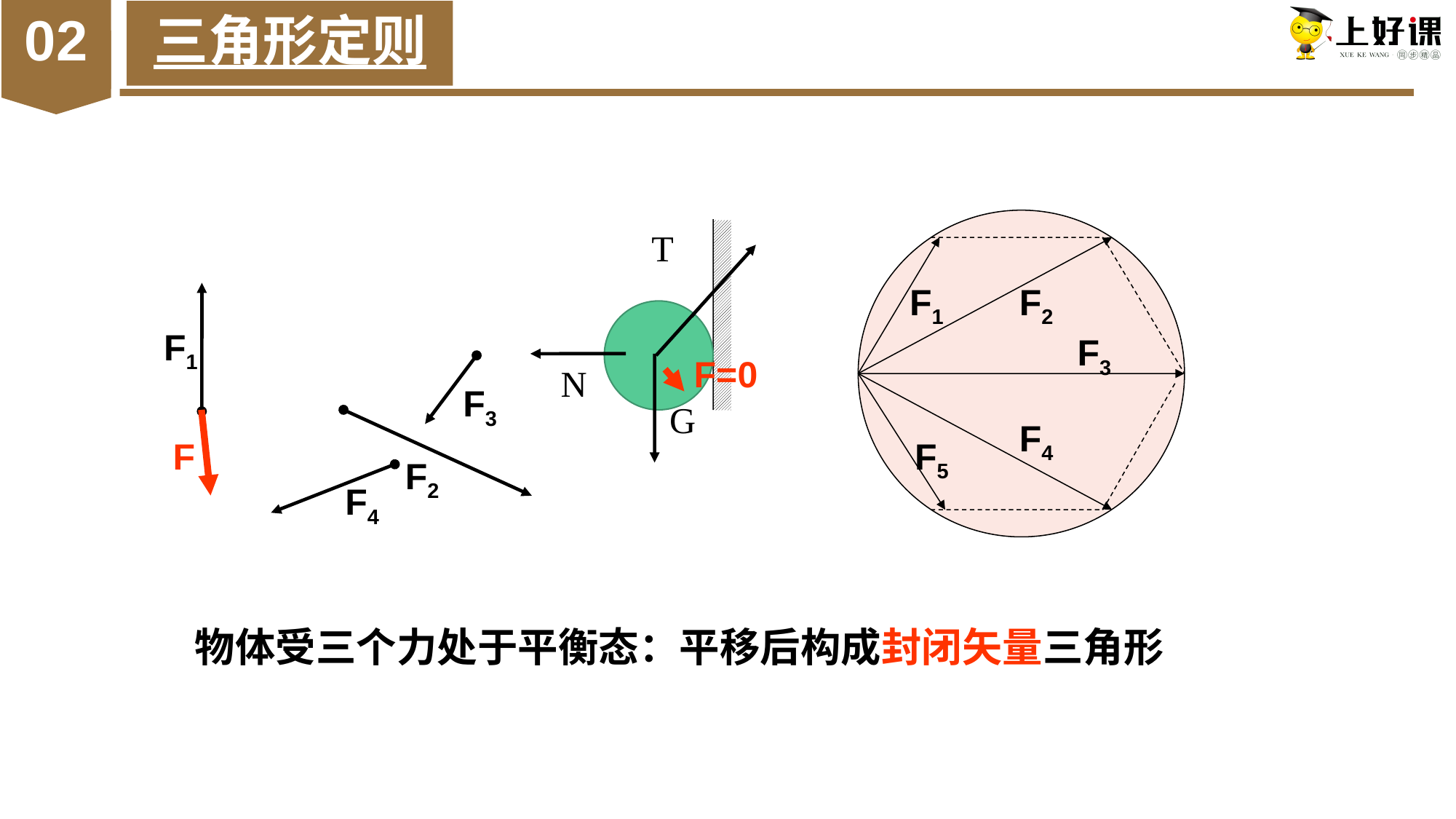

02

三角形定则

T

F1

F2

F1

F3
F=0

G

N

F3

F4

F5

F

F2

F4

物体受三个力处于平衡态：平移后构成封闭矢量三角形